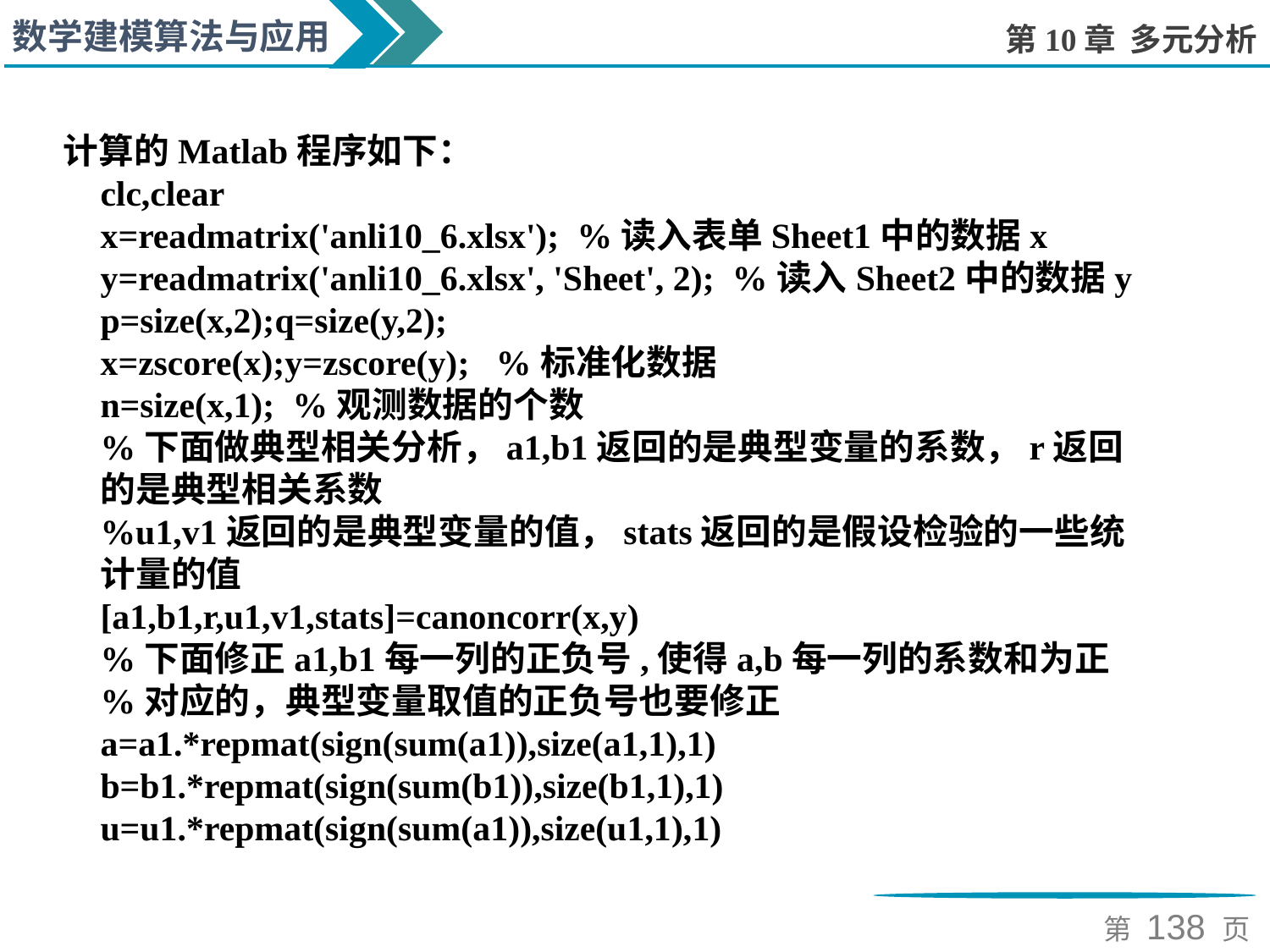

计算的Matlab程序如下：
clc,clear
x=readmatrix('anli10_6.xlsx');  %读入表单Sheet1中的数据x
y=readmatrix('anli10_6.xlsx', 'Sheet', 2);  %读入Sheet2中的数据y
p=size(x,2);q=size(y,2);
x=zscore(x);y=zscore(y);   %标准化数据
n=size(x,1);  %观测数据的个数
%下面做典型相关分析，a1,b1返回的是典型变量的系数，r返回的是典型相关系数
%u1,v1返回的是典型变量的值，stats返回的是假设检验的一些统计量的值
[a1,b1,r,u1,v1,stats]=canoncorr(x,y)
%下面修正a1,b1每一列的正负号,使得a,b每一列的系数和为正
%对应的，典型变量取值的正负号也要修正
a=a1.*repmat(sign(sum(a1)),size(a1,1),1)
b=b1.*repmat(sign(sum(b1)),size(b1,1),1)
u=u1.*repmat(sign(sum(a1)),size(u1,1),1)